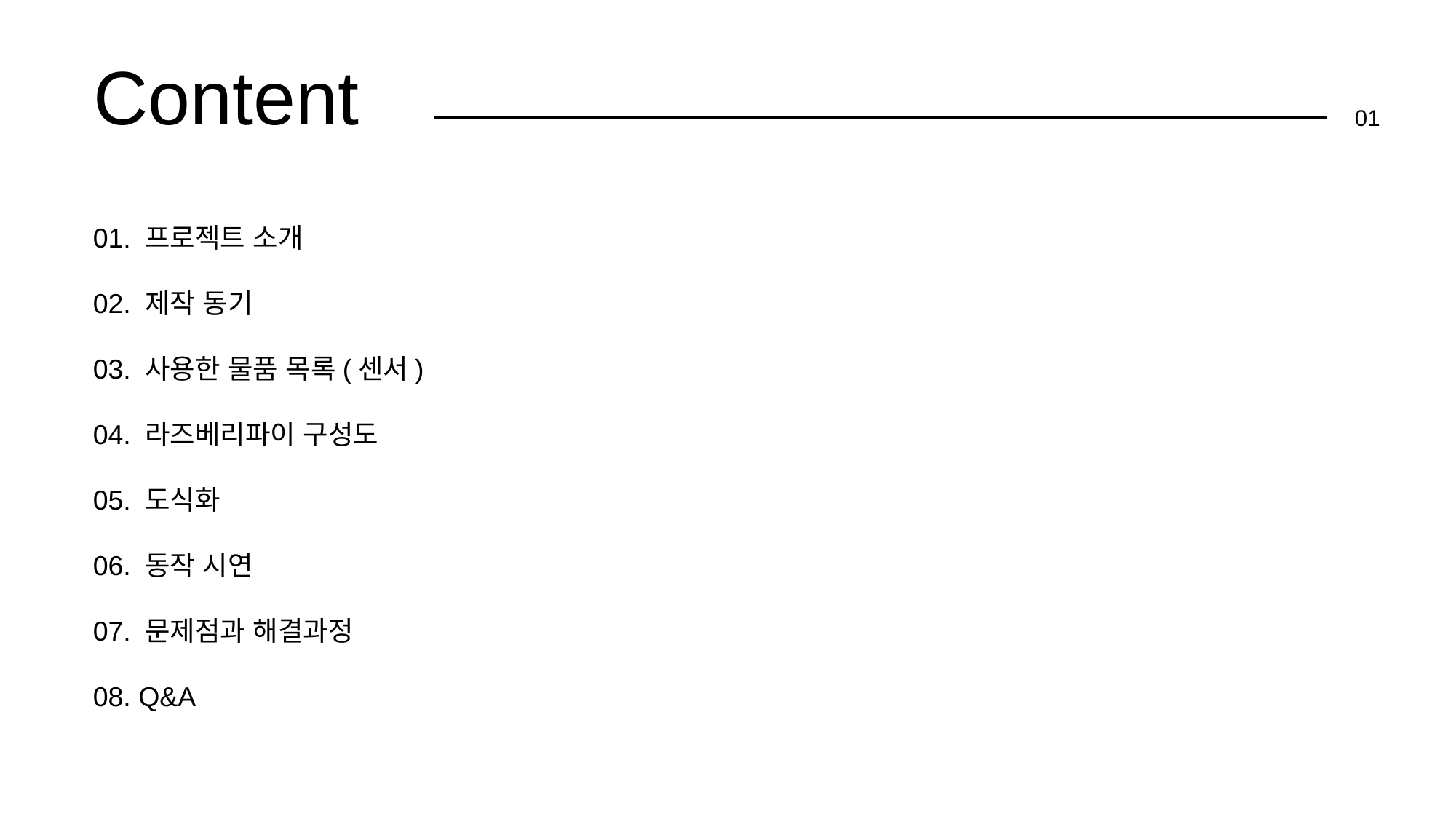

# Content
01
01. 프로젝트 소개

02. 제작 동기

03. 사용한 물품 목록(센서)

04. 라즈베리파이 구성도

05. 도식화

06. 동작 시연

07. 문제점과 해결과정

08. Q&A